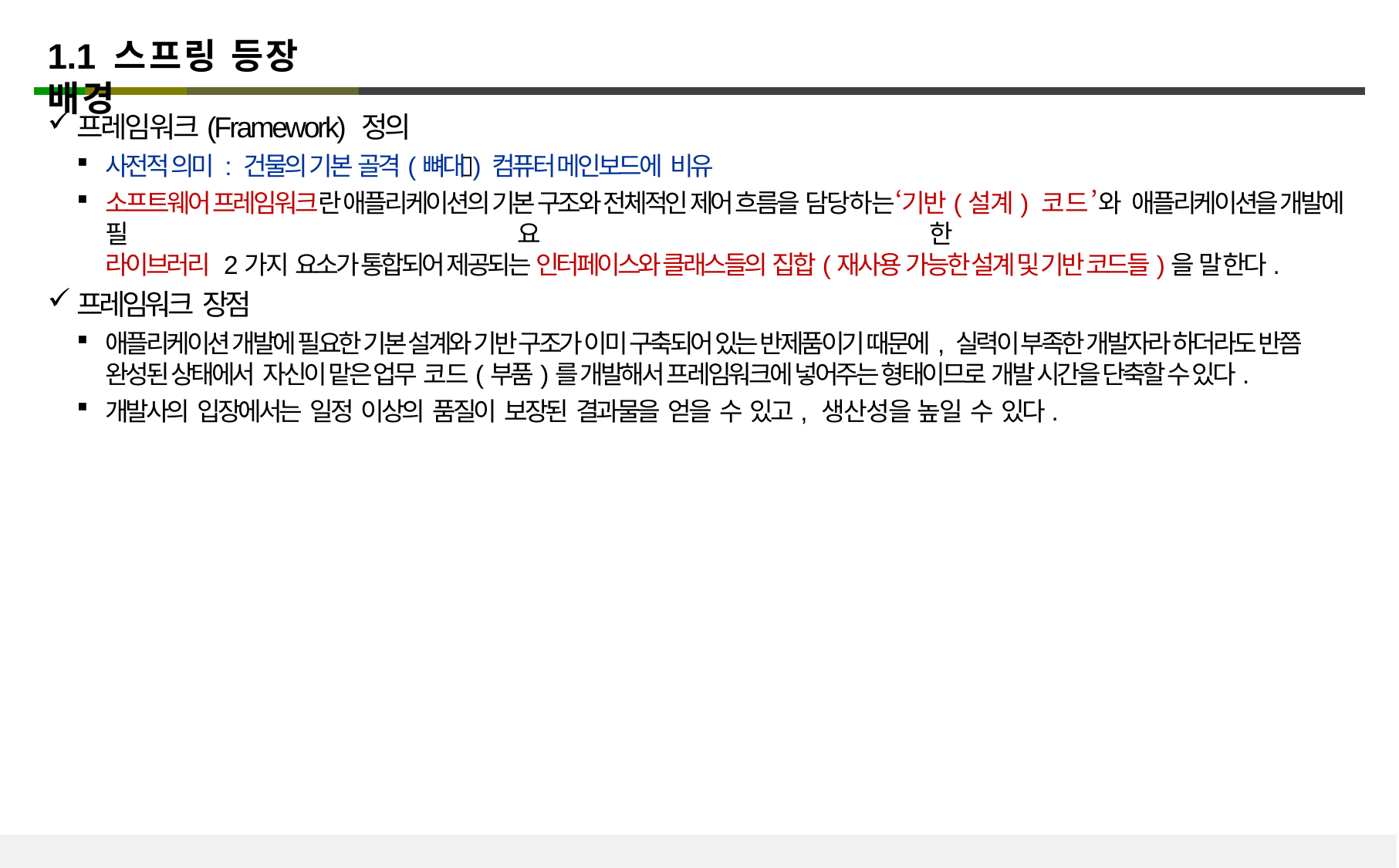

# 1.1 스프링 등장 배경
프레임워크(Framework) 정의
사전적 의미 : 건물의 기본 골격(뼈대) 컴퓨터 메인보드에 비유
소프트웨어 프레임워크란 애플리케이션의 기본 구조와 전체적인 제어 흐름을 담당하는‘기반(설계) 코드’와 애플리케이션을 개발에  필요한
라이브러리 2가지 요소가 통합되어 제공되는 인터페이스와 클래스들의 집합(재사용 가능한 설계 및 기반 코드들)을 말한다.
프레임워크 장점
애플리케이션 개발에 필요한 기본 설계와 기반 구조가 이미 구축되어 있는 반제품이기 때문에, 실력이 부족한 개발자라 하더라도 반쯤 완성된 상태에서 자신이 맡은 업무 코드(부품)를 개발해서 프레임워크에 넣어주는 형태이므로 개발 시간을 단축할 수 있다.
개발사의 입장에서는 일정 이상의 품질이 보장된 결과물을 얻을 수 있고, 생산성을 높일 수 있다.